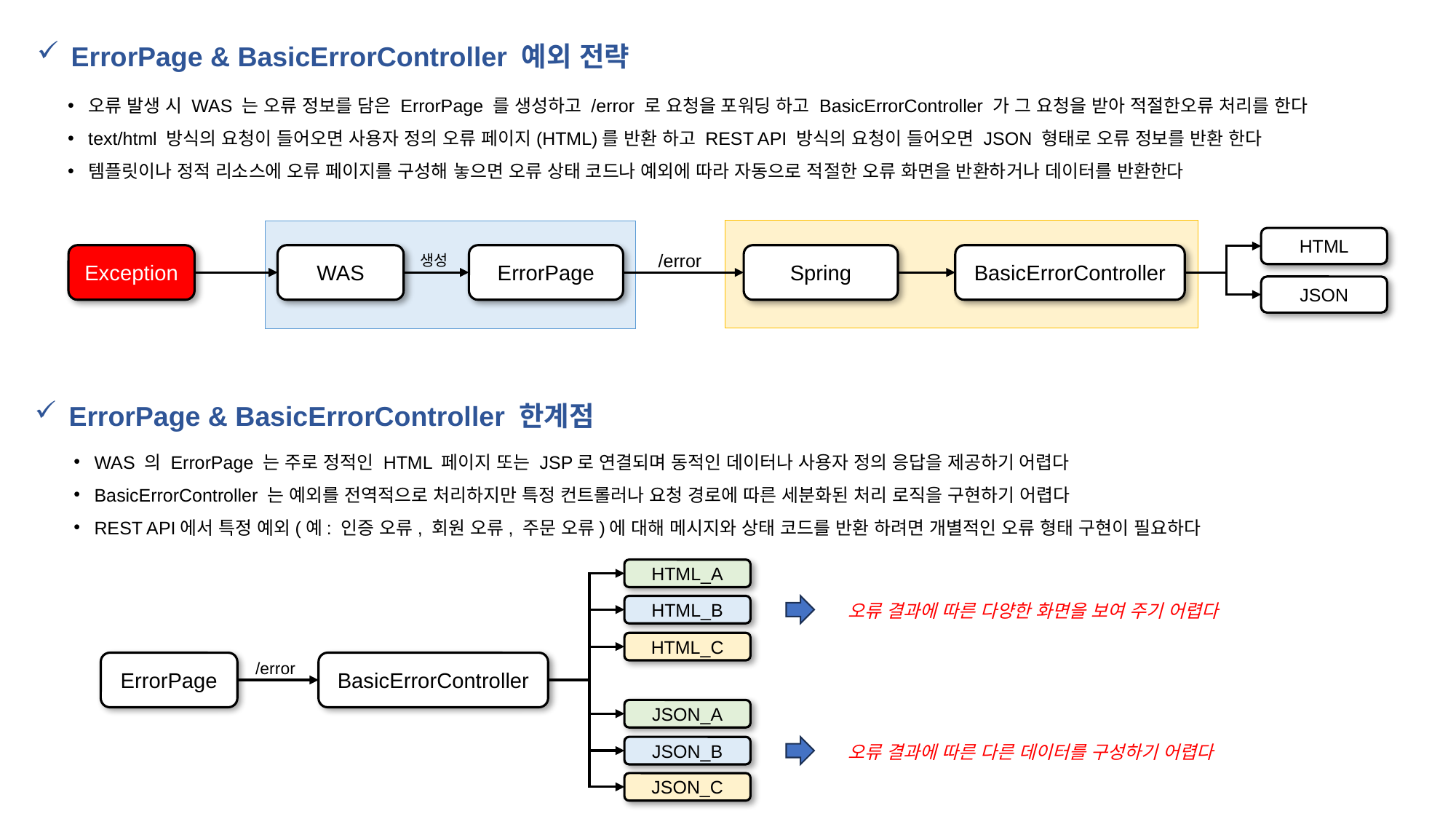

ErrorPage & BasicErrorController 예외 전략
오류 발생 시 WAS 는 오류 정보를 담은 ErrorPage 를 생성하고 /error 로 요청을 포워딩 하고 BasicErrorController 가 그 요청을 받아 적절한오류 처리를 한다
text/html 방식의 요청이 들어오면 사용자 정의 오류 페이지(HTML)를 반환 하고 REST API 방식의 요청이 들어오면 JSON 형태로 오류 정보를 반환 한다
템플릿이나 정적 리소스에 오류 페이지를 구성해 놓으면 오류 상태 코드나 예외에 따라 자동으로 적절한 오류 화면을 반환하거나 데이터를 반환한다

HTML
/error
생성
BasicErrorController
ErrorPage
Spring
Exception
WAS
JSON
ErrorPage & BasicErrorController 한계점
WAS 의 ErrorPage 는 주로 정적인 HTML 페이지 또는 JSP로 연결되며 동적인 데이터나 사용자 정의 응답을 제공하기 어렵다
BasicErrorController 는 예외를 전역적으로 처리하지만 특정 컨트롤러나 요청 경로에 따른 세분화된 처리 로직을 구현하기 어렵다
REST API에서 특정 예외(예: 인증 오류, 회원 오류, 주문 오류)에 대해 메시지와 상태 코드를 반환 하려면 개별적인 오류 형태 구현이 필요하다
HTML_A
오류 결과에 따른 다양한 화면을 보여 주기 어렵다

HTML_B
HTML_C
/error
ErrorPage
BasicErrorController
JSON_A
오류 결과에 따른 다른 데이터를 구성하기 어렵다

JSON_B
JSON_C